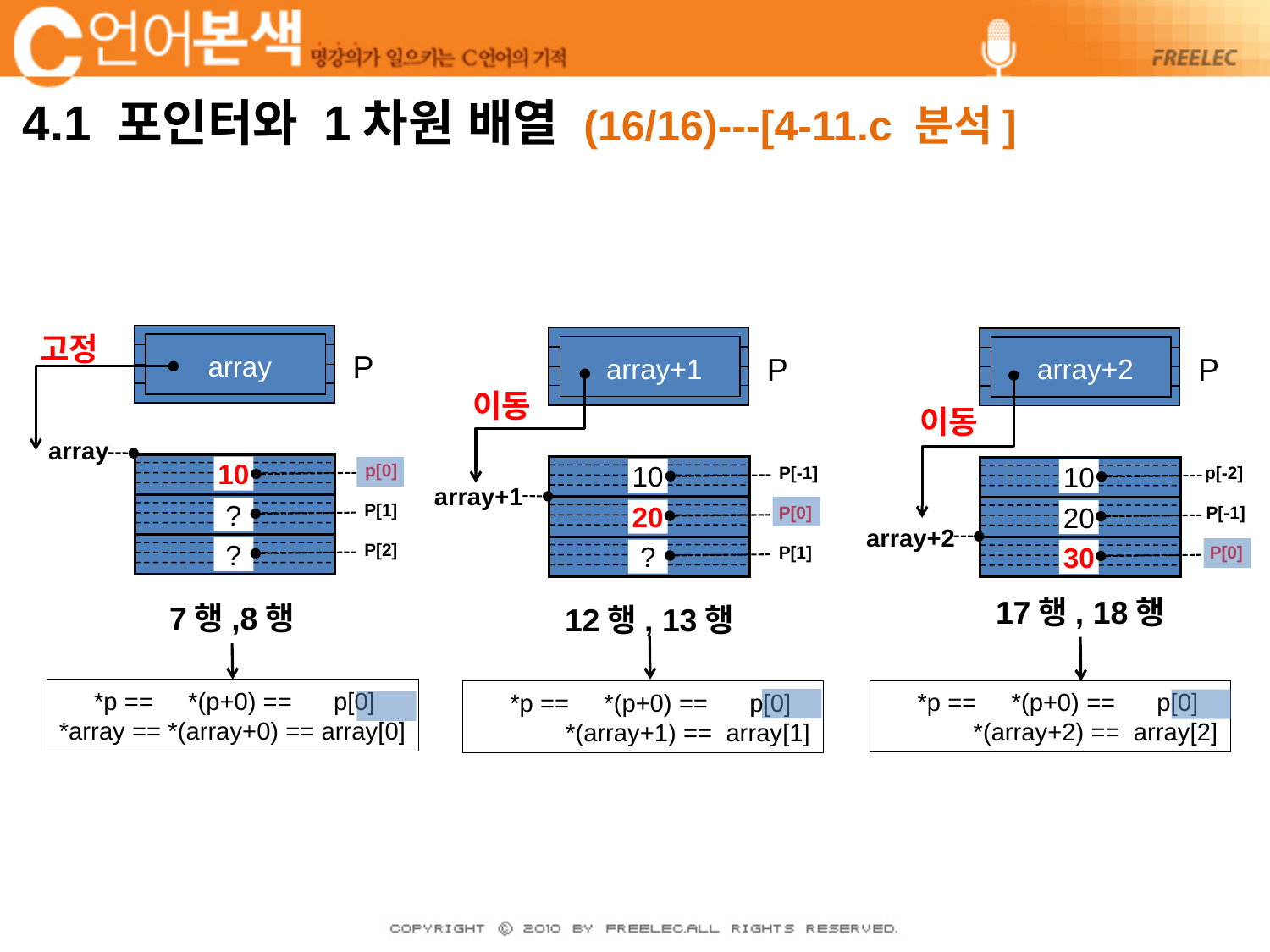

# 4.1 포인터와 1차원 배열 (16/16)---[4-11.c 분석]
고정

 array
P

array

p[0]
P[1]
P[2]

10

?

?

7행,8행

 array+2
P

p[-2]
P[-1]
P[0]

10

20

array+2

30

17행, 18행
 array+1
P

이동

이동
P[-1]
P[0]
P[1]

10

array+1

20

?

12행, 13행
     *p ==     *(p+0) ==      p[0]
*array == *(array+0) == array[0]
     *p ==     *(p+0) ==      p[0]
             *(array+2) ==  array[2]
     *p ==     *(p+0) ==      p[0]
             *(array+1) ==  array[1]